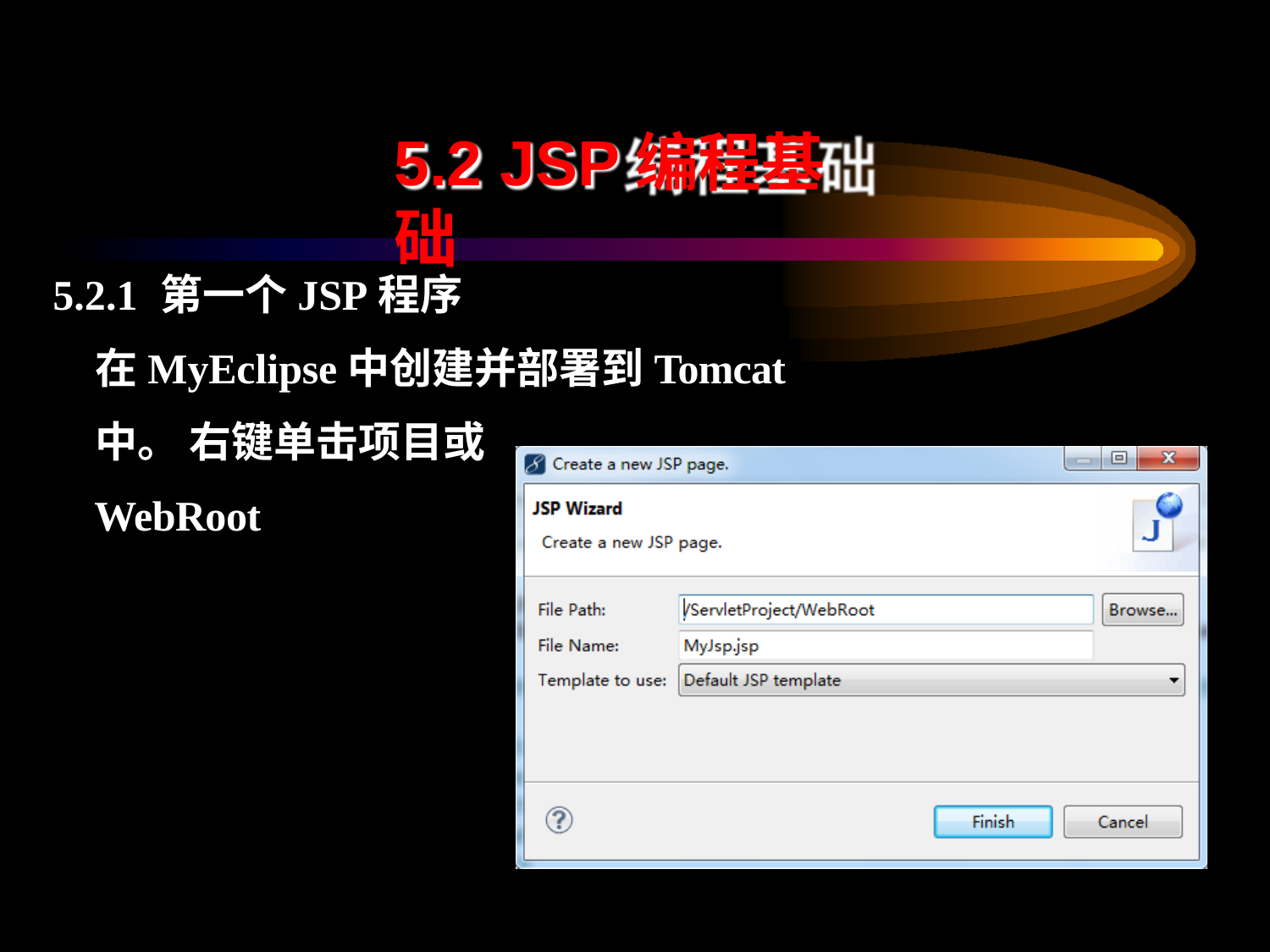

# 5.2 JSP编程基础

5.2.1	第一个JSP程序
在MyEclipse中创建并部署到Tomcat中。 右键单击项目或
WebRoot